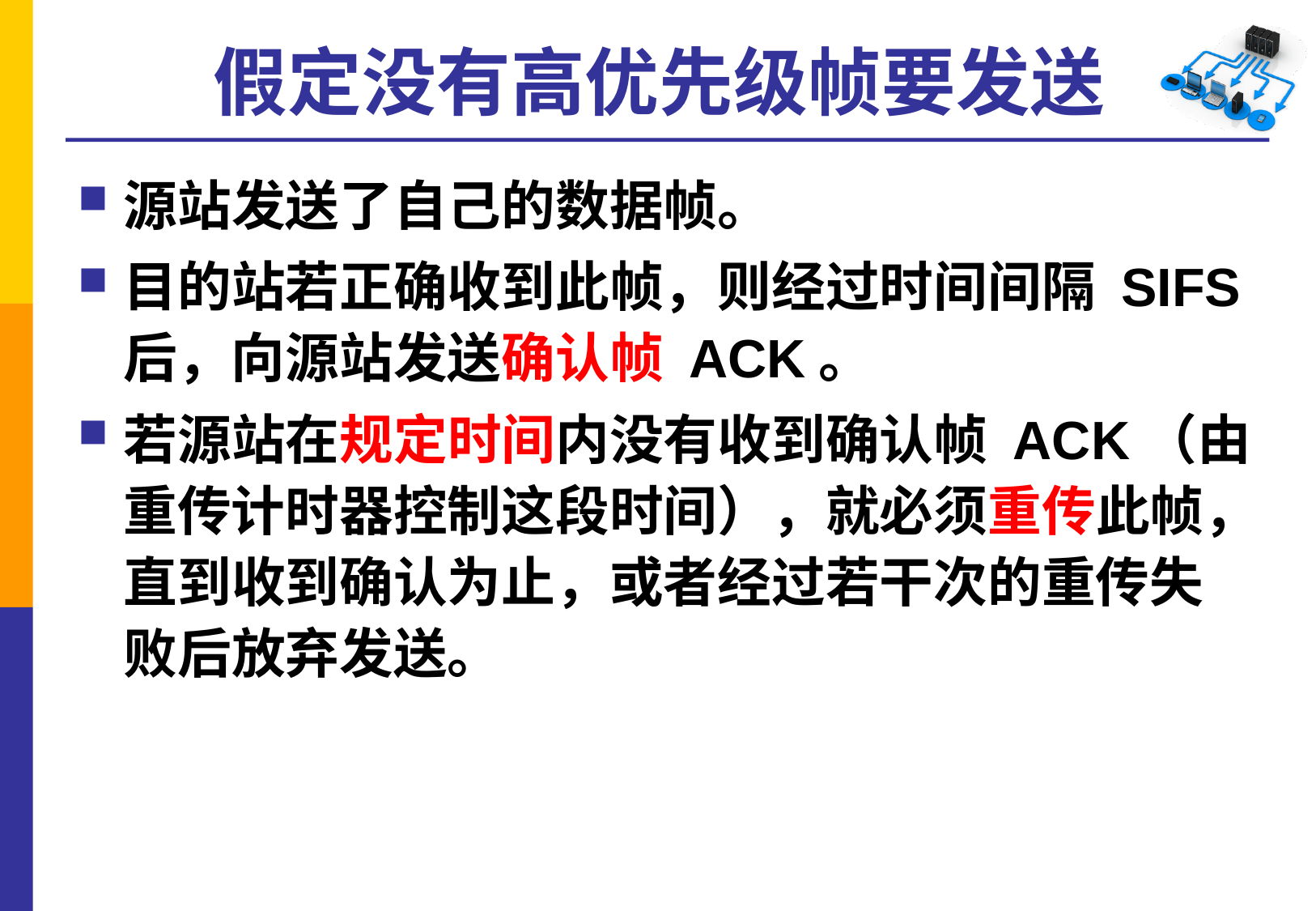

# 假定没有高优先级帧要发送
源站发送了自己的数据帧。
目的站若正确收到此帧，则经过时间间隔 SIFS 后，向源站发送确认帧 ACK。
若源站在规定时间内没有收到确认帧 ACK（由重传计时器控制这段时间），就必须重传此帧，直到收到确认为止，或者经过若干次的重传失败后放弃发送。